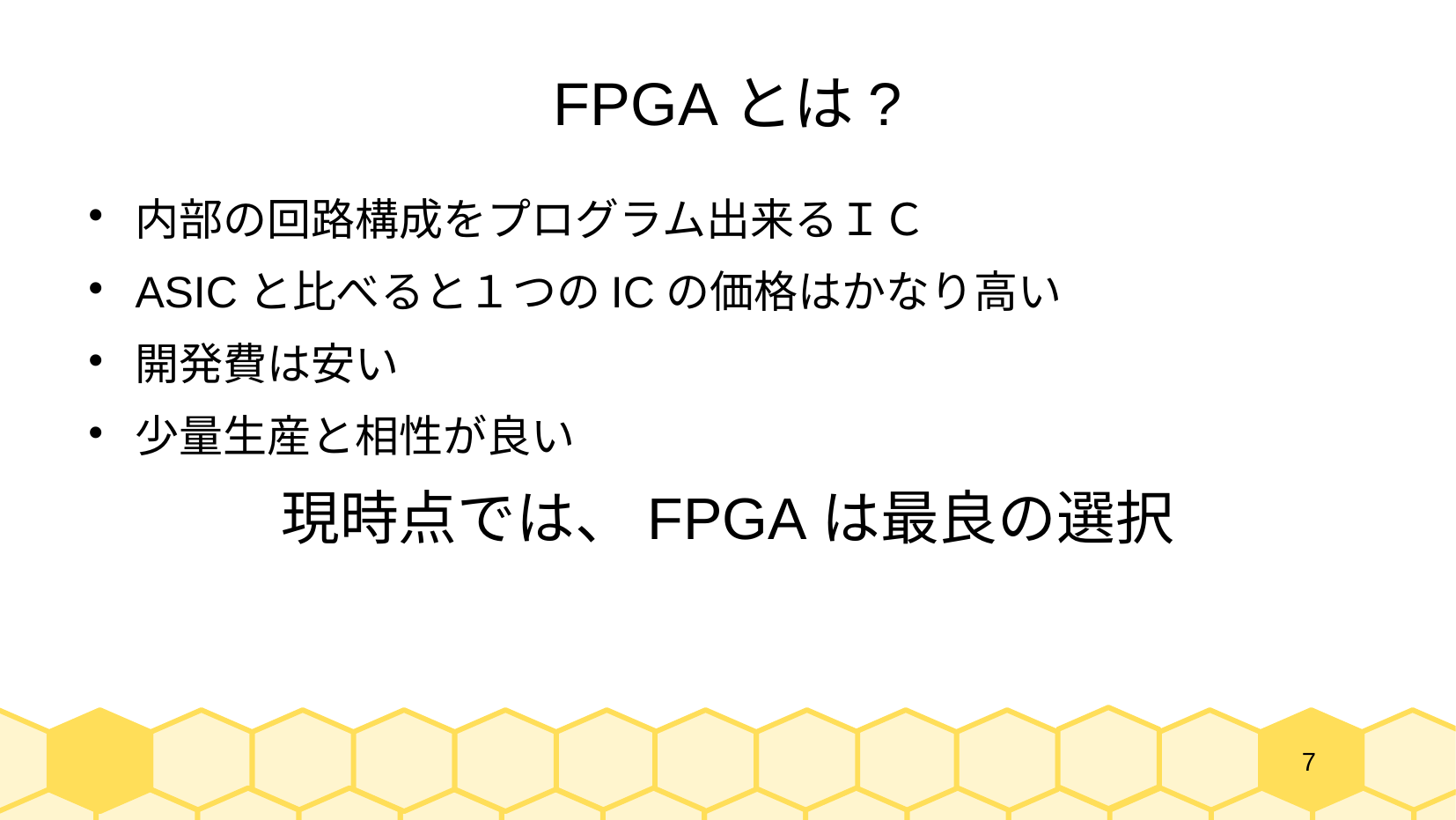

# FPGAとは?
内部の回路構成をプログラム出来るＩＣ
ASICと比べると１つのICの価格はかなり高い
開発費は安い
少量生産と相性が良い
現時点では、FPGAは最良の選択

7